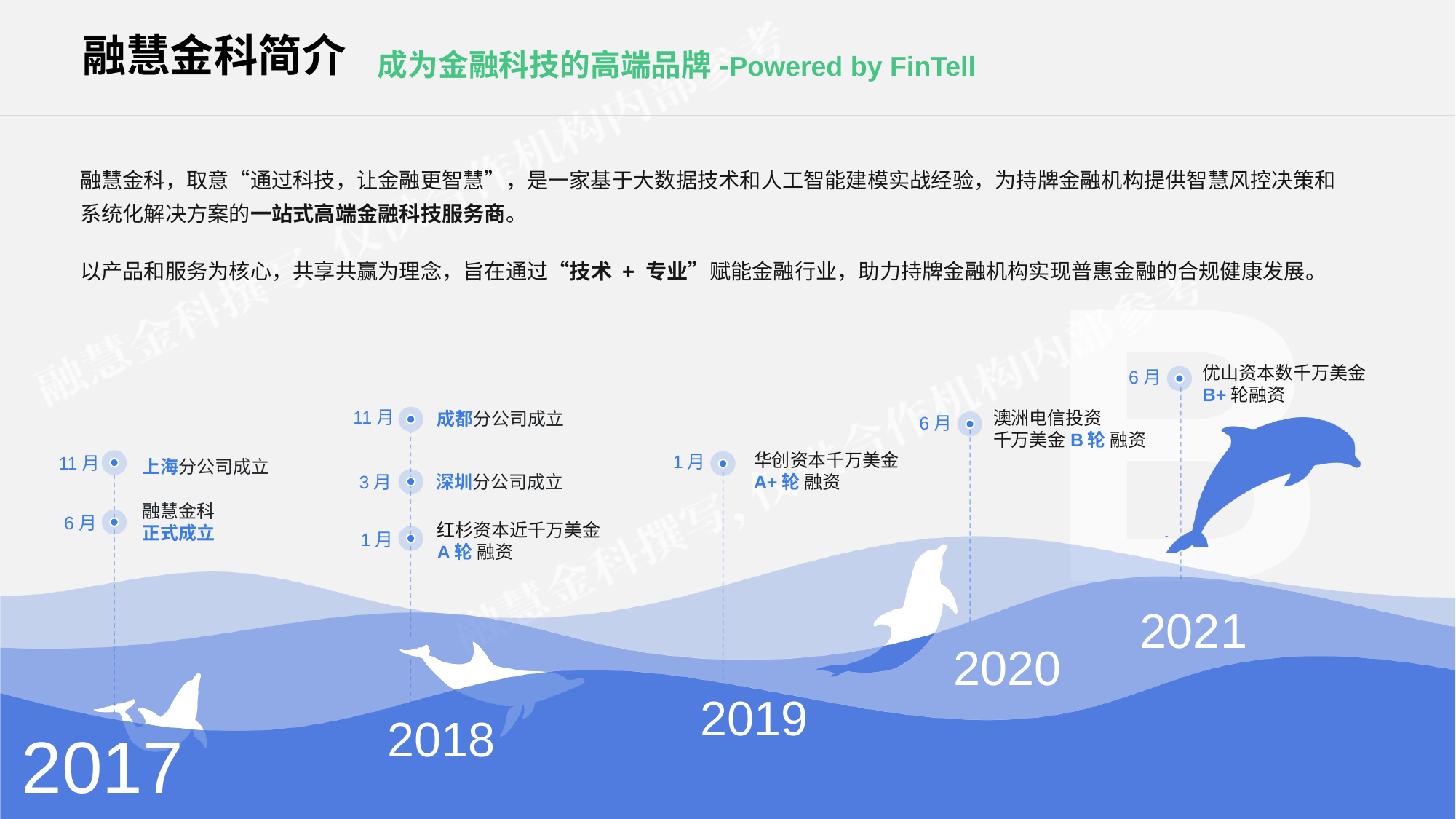

# 融慧金科简介
成为金融科技的高端品牌-Powered by FinTell
融慧金科，取意“通过科技，让金融更智慧”，是一家基于大数据技术和人工智能建模实战经验，为持牌金融机构提供智慧风控决策和系统化解决方案的一站式高端金融科技服务商。
以产品和服务为核心，共享共赢为理念，旨在通过“技术 + 专业”赋能金融行业，助力持牌金融机构实现普惠金融的合规健康发展。
优山资本数千万美金
B+轮融资
6月

11月
澳洲电信投资
千万美金B轮 融资
成都分公司成立
6月

华创资本千万美金
A+轮 融资
1月
11月
上海分公司成立

3月
深圳分公司成立

融慧金科
正式成立
6月

红杉资本近千万美金
A轮 融资
1月

2021
2020
2019
2018
2017